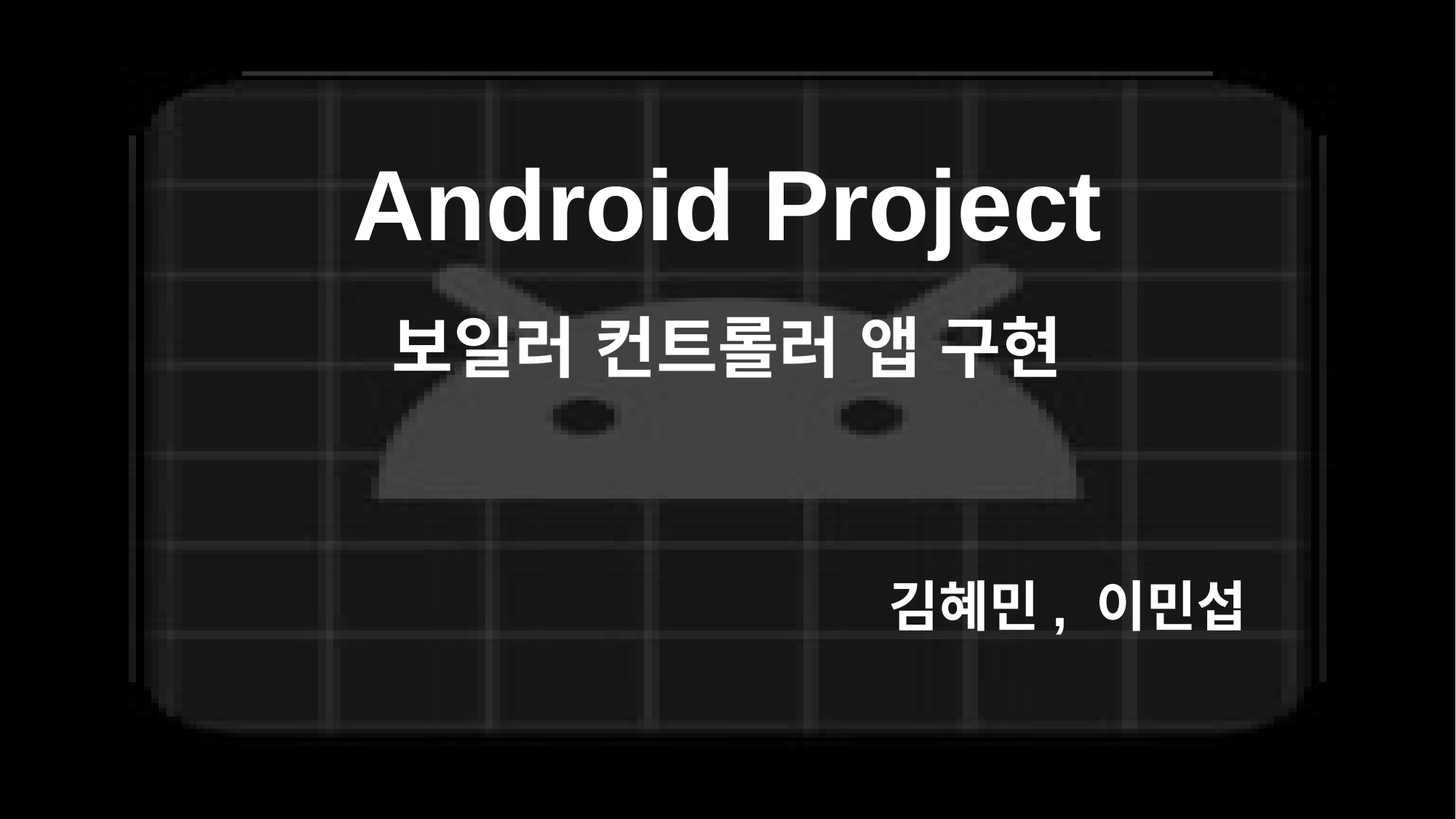

Android Project
보일러 컨트롤러 앱 구현
김혜민, 이민섭